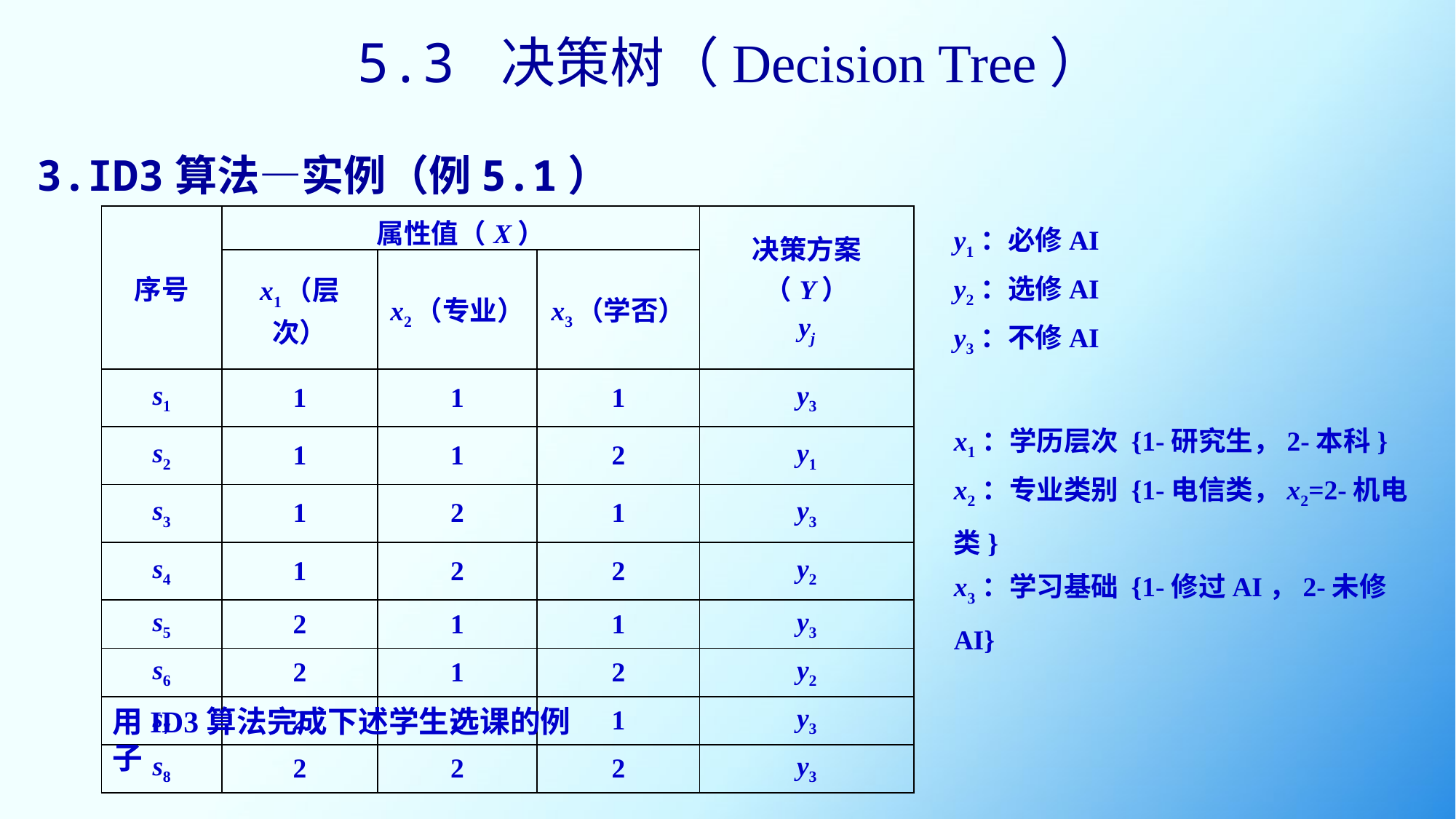

5.3 决策树（Decision Tree）
3.ID3算法—实例（例5.1）
| 序号 | 属性值（X） |  |  | 决策方案（Y） yj |
| --- | --- | --- | --- | --- |
|  | x1（层次） | x2（专业） | x3（学否） |  |
| s1 | 1 | 1 | 1 | y3 |
| s2 | 1 | 1 | 2 | y1 |
| s3 | 1 | 2 | 1 | y3 |
| s4 | 1 | 2 | 2 | y2 |
| s5 | 2 | 1 | 1 | y3 |
| s6 | 2 | 1 | 2 | y2 |
| s7 | 2 | 2 | 1 | y3 |
| s8 | 2 | 2 | 2 | y3 |
y1：必修AI
y2：选修AI
y3：不修AI
x1：学历层次 {1-研究生，2-本科}
x2：专业类别 {1-电信类，x2=2-机电类}
x3：学习基础 {1-修过AI，2-未修AI}
用ID3算法完成下述学生选课的例子